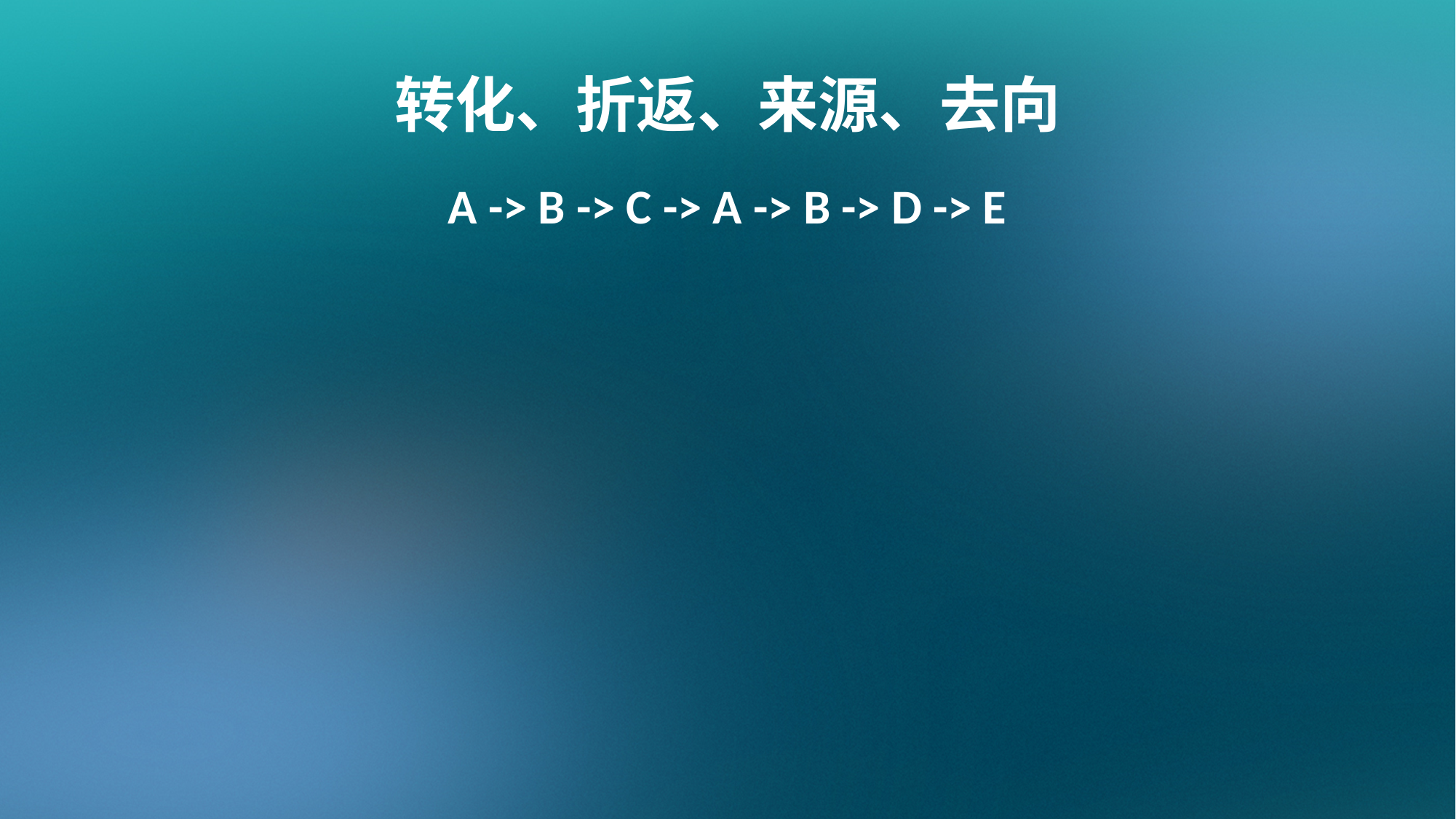

转化、折返、来源、去向
A -> B -> C -> A -> B -> D -> E